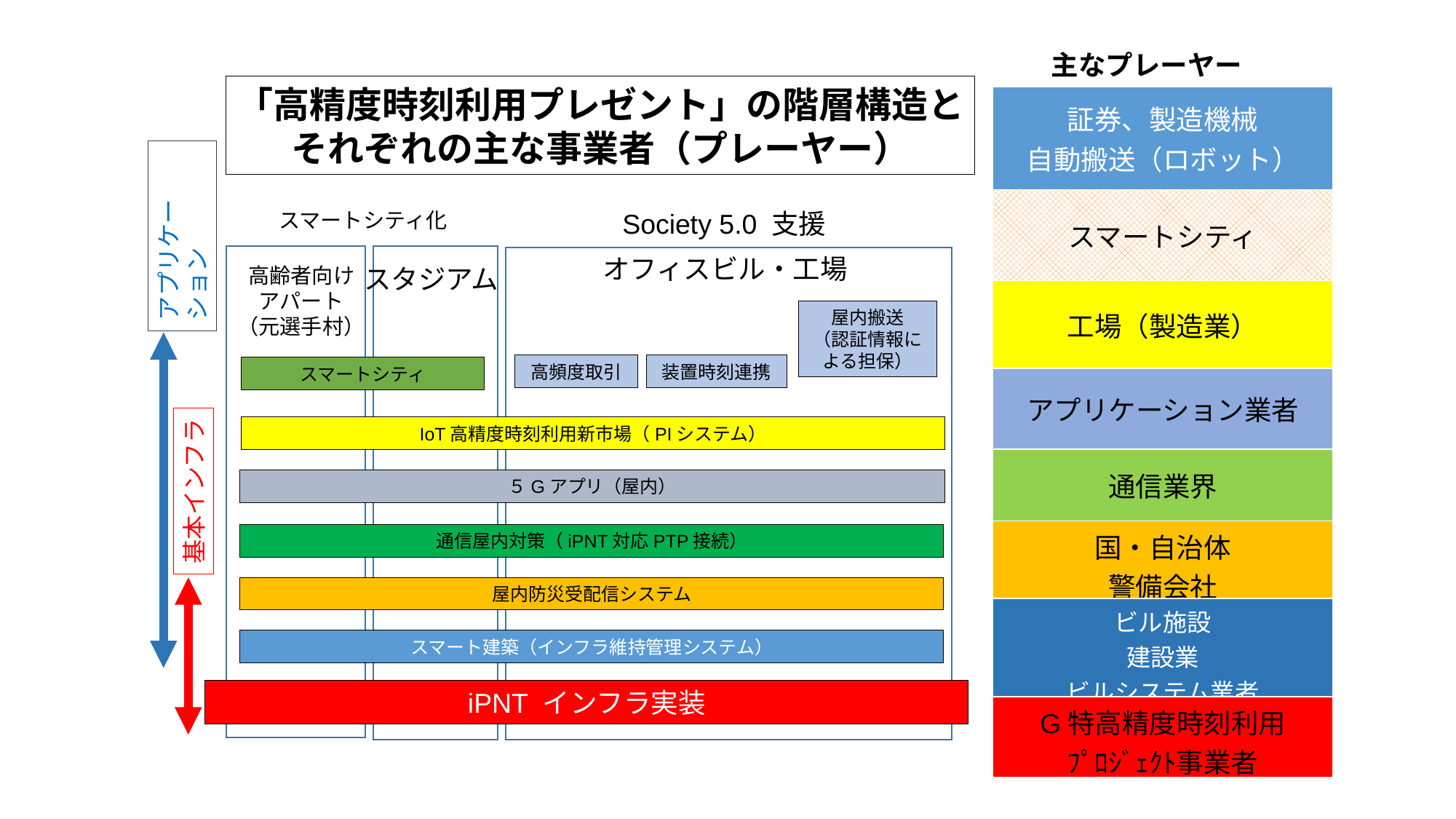

主なプレーヤー
「高精度時刻利用プレゼント」の階層構造と
それぞれの主な事業者（プレーヤー）
| 証券、製造機械 自動搬送（ロボット） |
| --- |
| スマートシティ |
| 工場（製造業） |
| アプリケーション業者 |
| 通信業界 |
| 国・自治体 警備会社 |
| ビル施設 建設業 ビルシステム業者 |
| G特高精度時刻利用 ﾌﾟﾛｼﾞｪｸﾄ事業者 |
Society 5.0 支援
スマートシティ化
アプリケーション

オフィスビル・工場

高齢者向け
アパート
（元選手村）
スタジアム
屋内搬送
（認証情報による担保）
高頻度取引
装置時刻連携
スマートシティ
IoT高精度時刻利用新市場（PIシステム）
５Gアプリ（屋内）
基本インフラ
通信屋内対策（iPNT対応PTP接続）
屋内防災受配信システム
スマート建築（インフラ維持管理システム）
iPNT インフラ実装